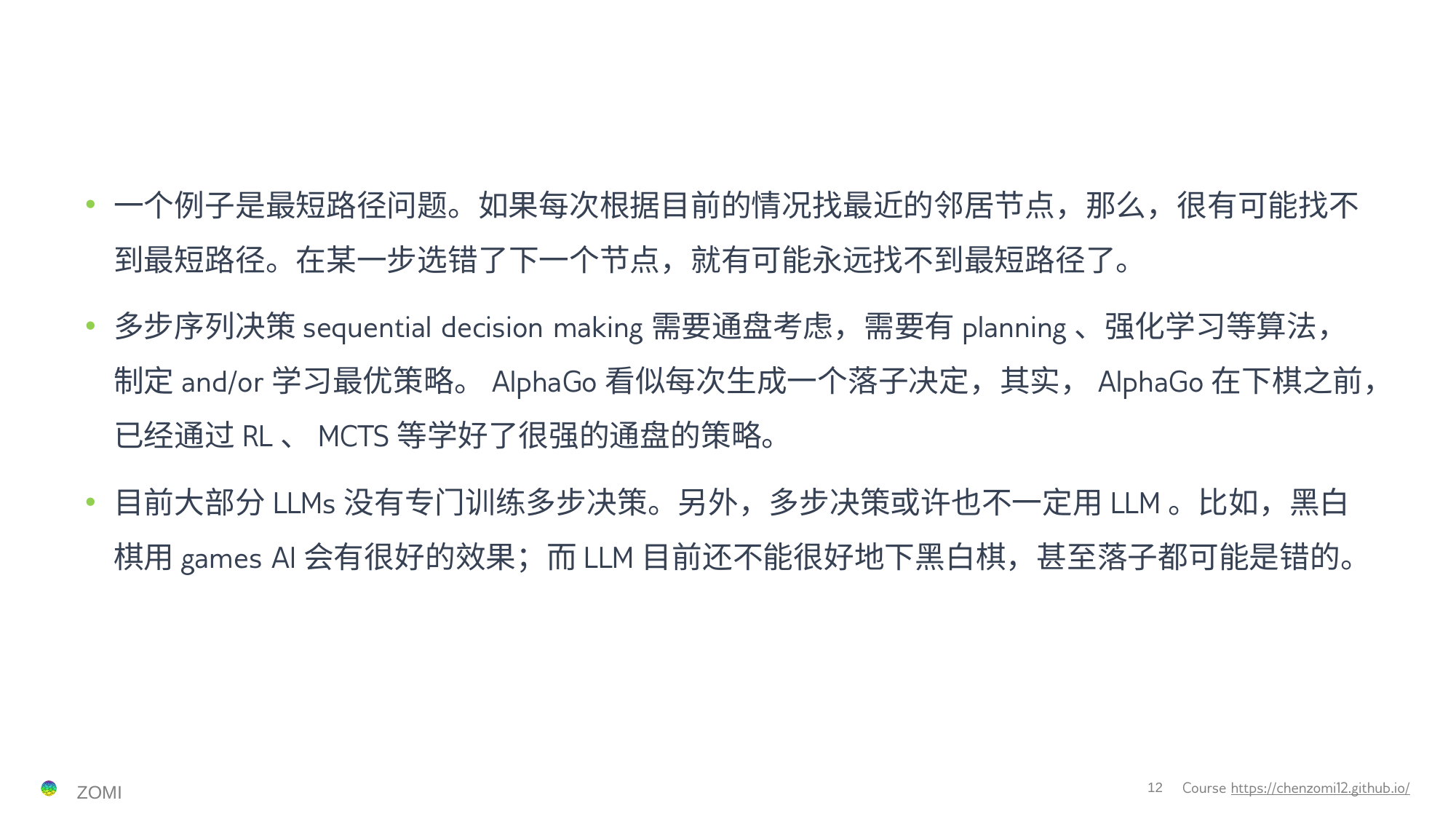

#
一个例子是最短路径问题。如果每次根据目前的情况找最近的邻居节点，那么，很有可能找不到最短路径。在某一步选错了下一个节点，就有可能永远找不到最短路径了。
多步序列决策sequential decision making需要通盘考虑，需要有planning、强化学习等算法，制定and/or学习最优策略。AlphaGo看似每次生成一个落子决定，其实，AlphaGo在下棋之前，已经通过RL、MCTS等学好了很强的通盘的策略。
目前大部分LLMs没有专门训练多步决策。另外，多步决策或许也不一定用LLM。比如，黑白棋用games AI会有很好的效果；而LLM目前还不能很好地下黑白棋，甚至落子都可能是错的。